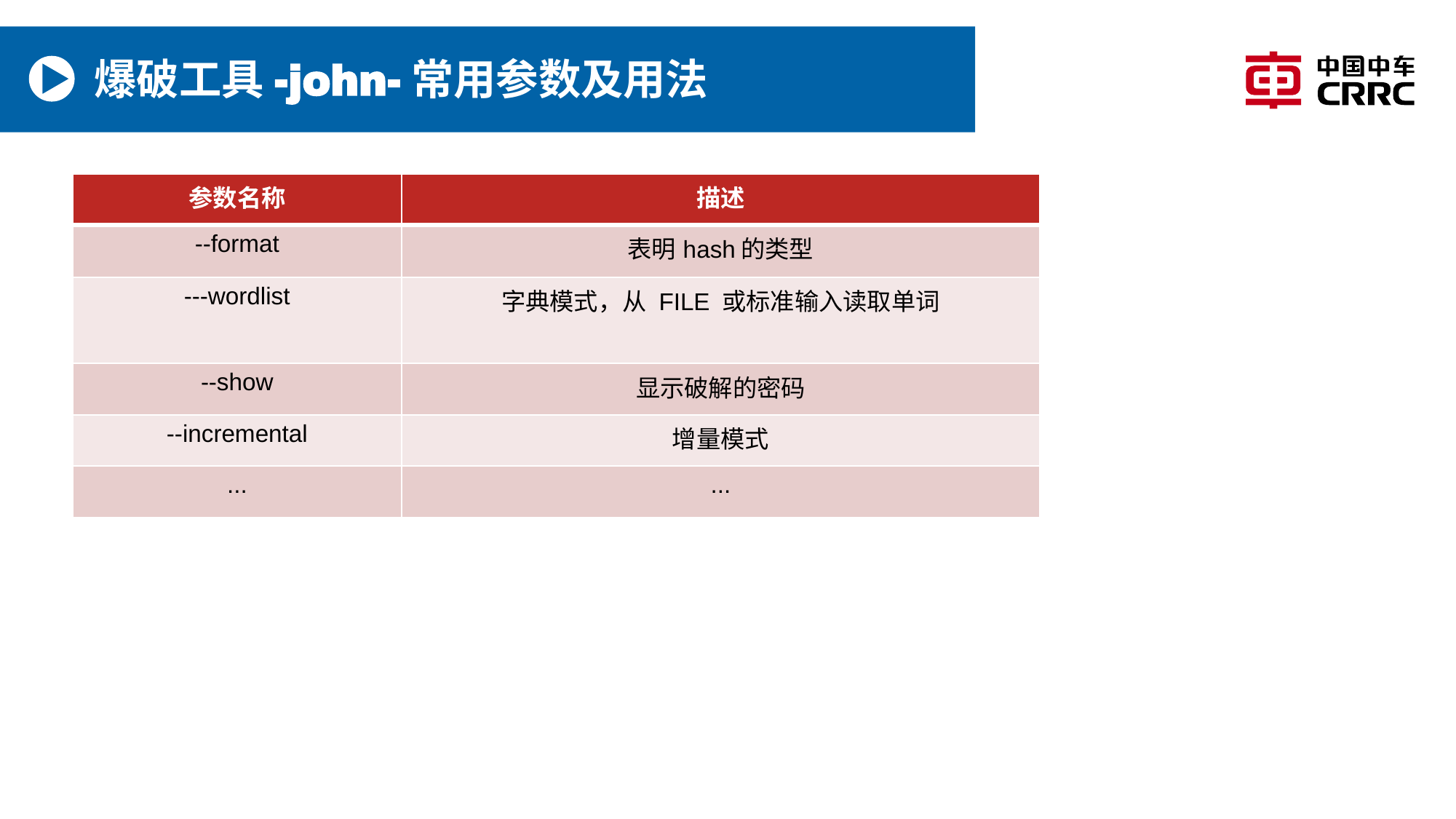

# 爆破工具-john-常用参数及用法
| 参数名称 | 描述 |
| --- | --- |
| --format | 表明hash的类型 |
| ---wordlist | 字典模式，从 FILE 或标准输入读取单词 |
| --show | 显示破解的密码 |
| --incremental | 增量模式 |
| ... | ... |
52